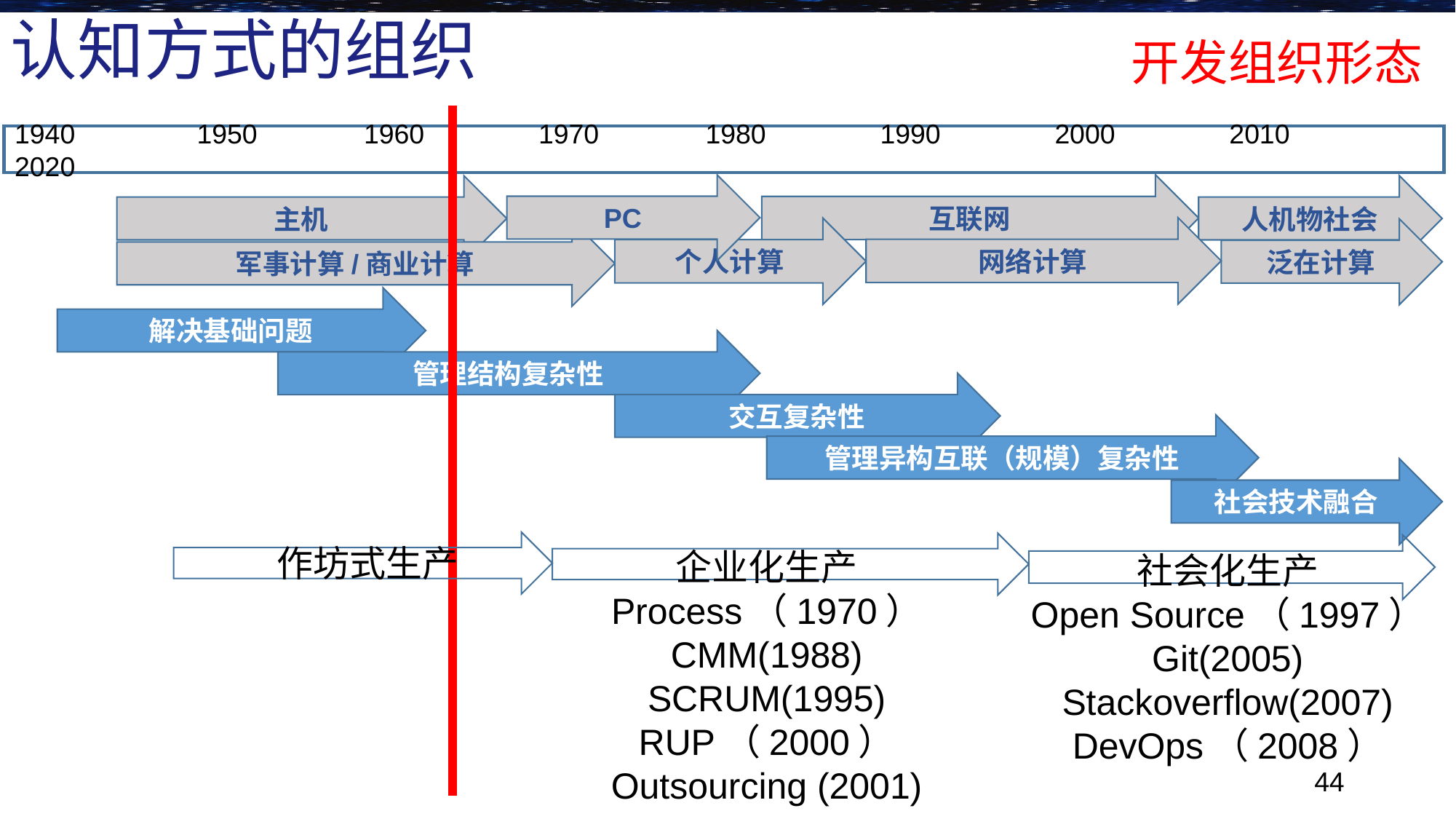

# 认知方式的组织
开发组织形态
1940                1950              1960               1970              1980               1990               2000               2010                 2020
PC
互联网
主机
人机物社会
网络计算
个人计算
泛在计算
军事计算/商业计算
解决基础问题
管理结构复杂性
交互复杂性
管理异构互联（规模）复杂性
社会技术融合

作坊式生产
企业化生产
Process（1970）
CMM(1988)
SCRUM(1995)
RUP（2000）
Outsourcing (2001)
社会化生产
Open Source（1997）
Git(2005)
Stackoverflow(2007)
DevOps（2008）
44